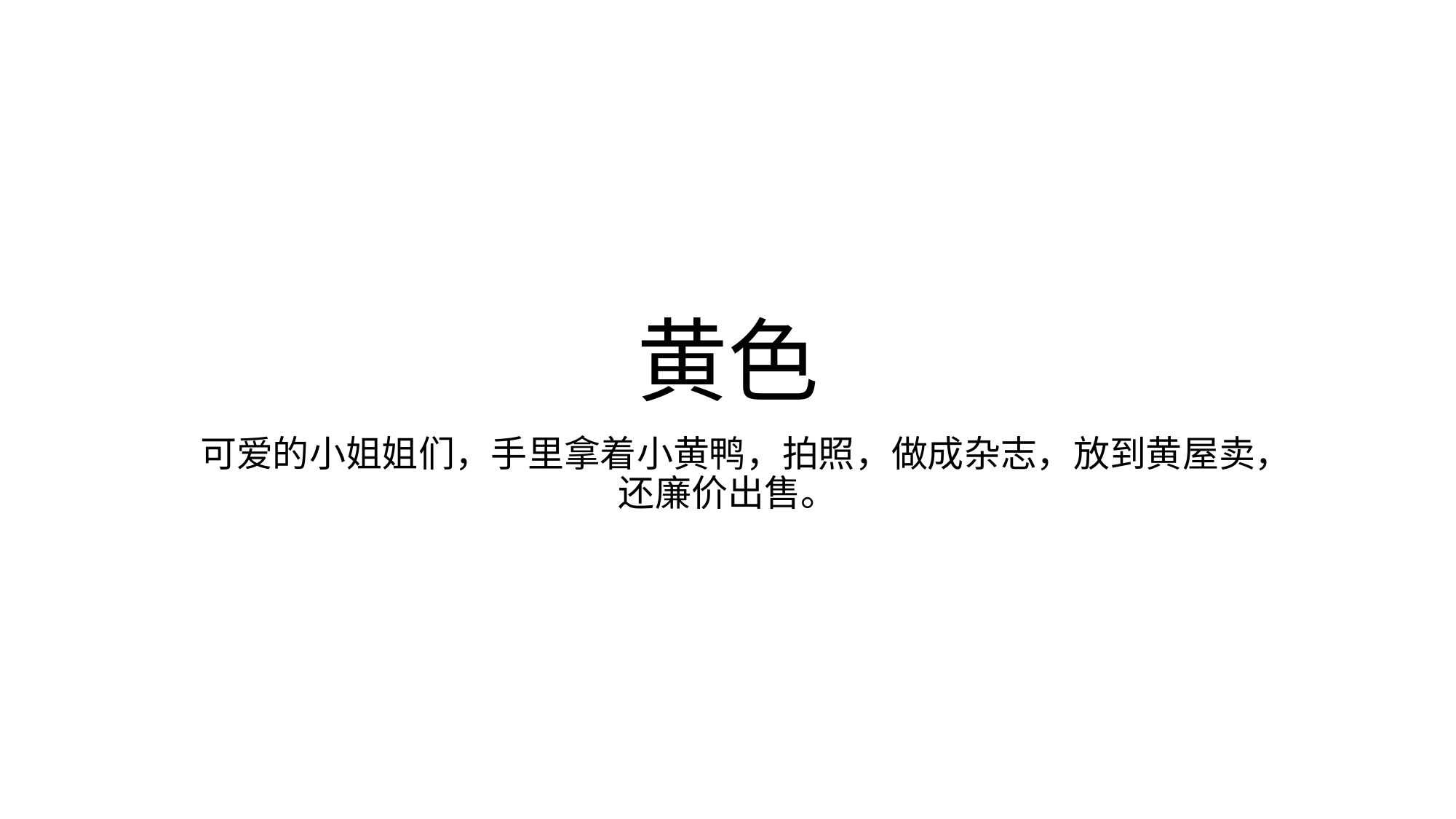

# 黄色
可爱的小姐姐们，手里拿着小黄鸭，拍照，做成杂志，放到黄屋卖，还廉价出售。